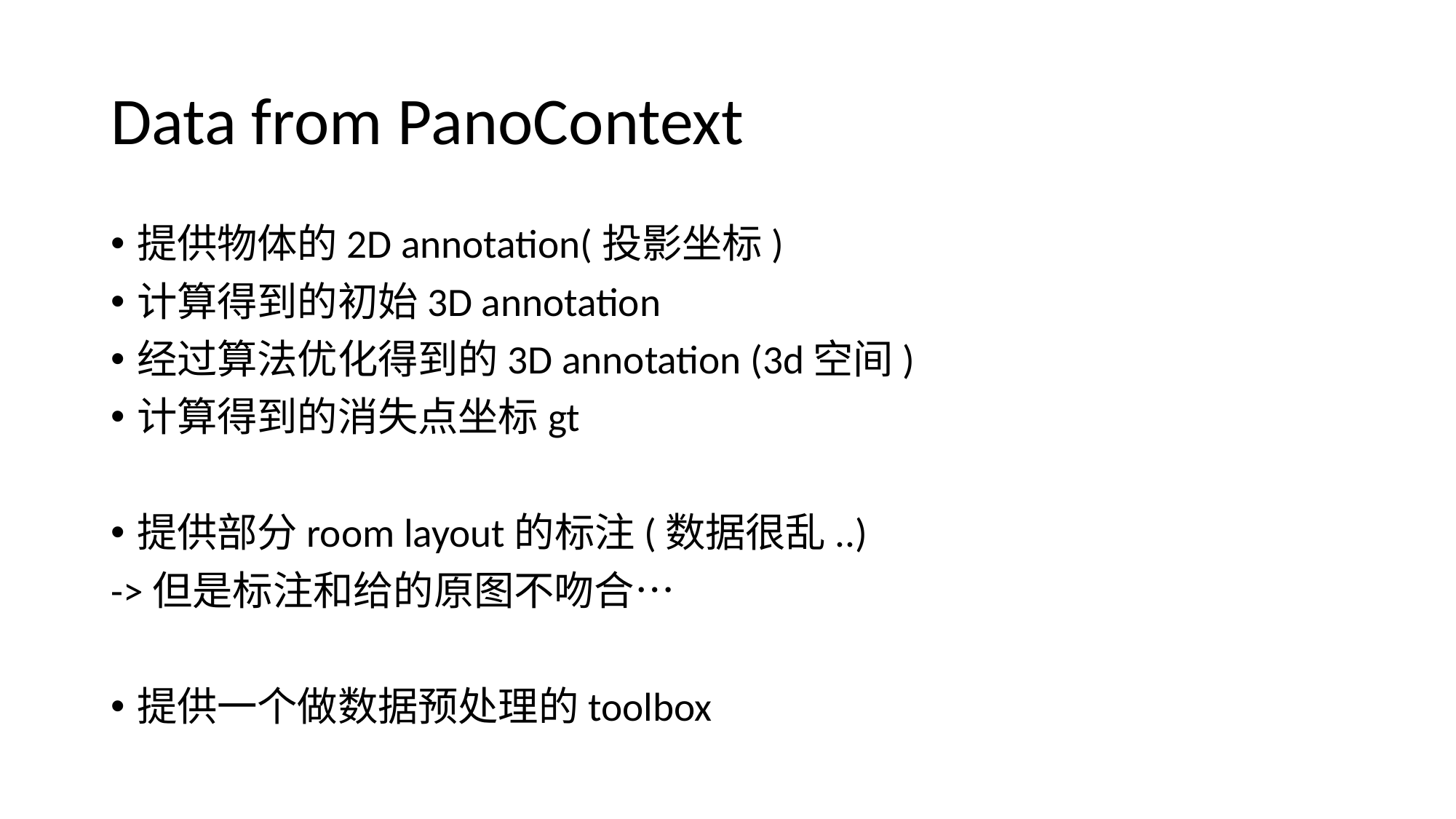

# Data from PanoContext
提供物体的2D annotation(投影坐标)
计算得到的初始3D annotation
经过算法优化得到的3D annotation (3d空间)
计算得到的消失点坐标gt

提供部分room layout的标注(数据很乱..)
->但是标注和给的原图不吻合…

提供一个做数据预处理的toolbox